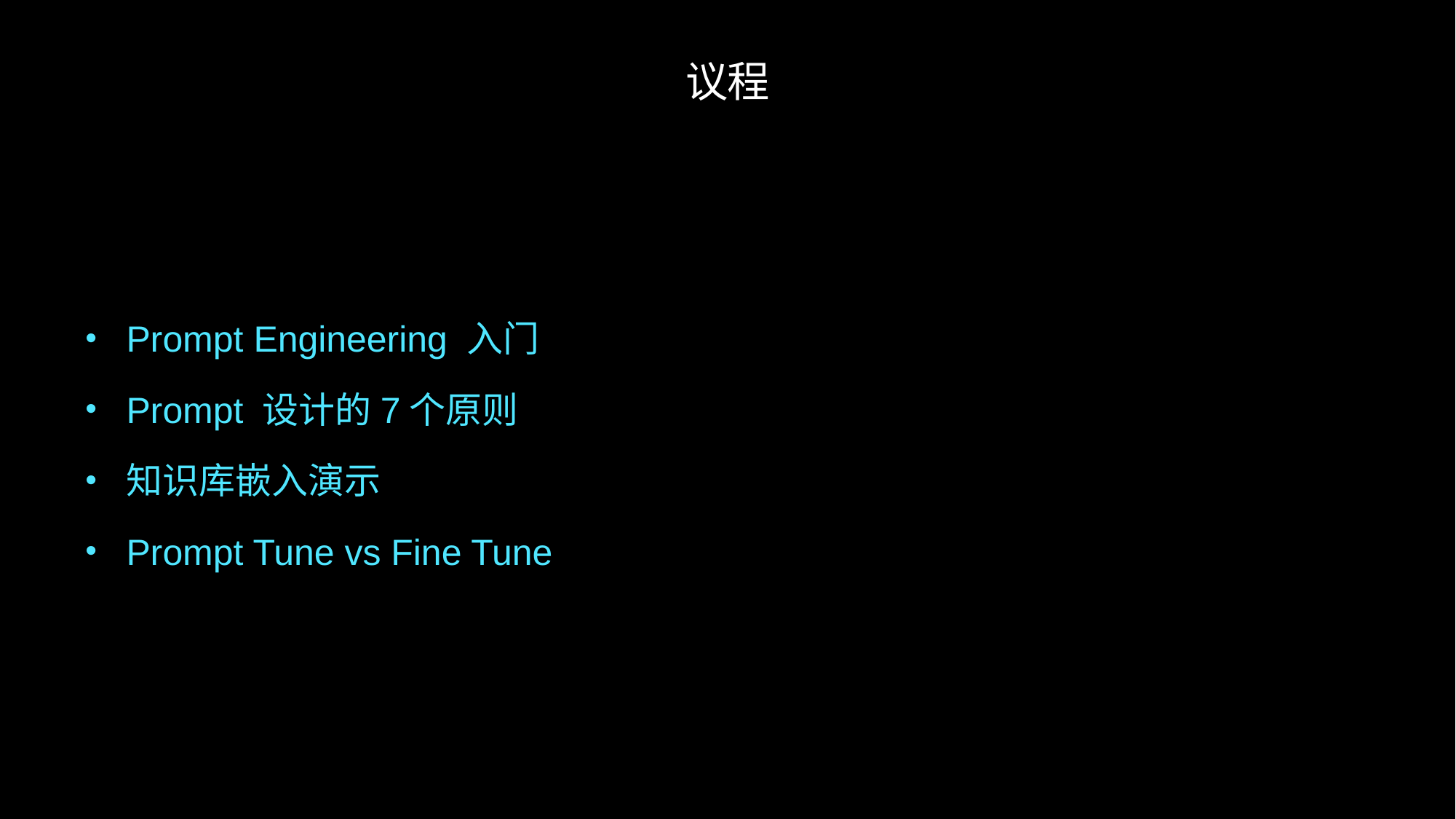

# 议程
Prompt Engineering 入门
Prompt 设计的7个原则
知识库嵌入演示
Prompt Tune vs Fine Tune